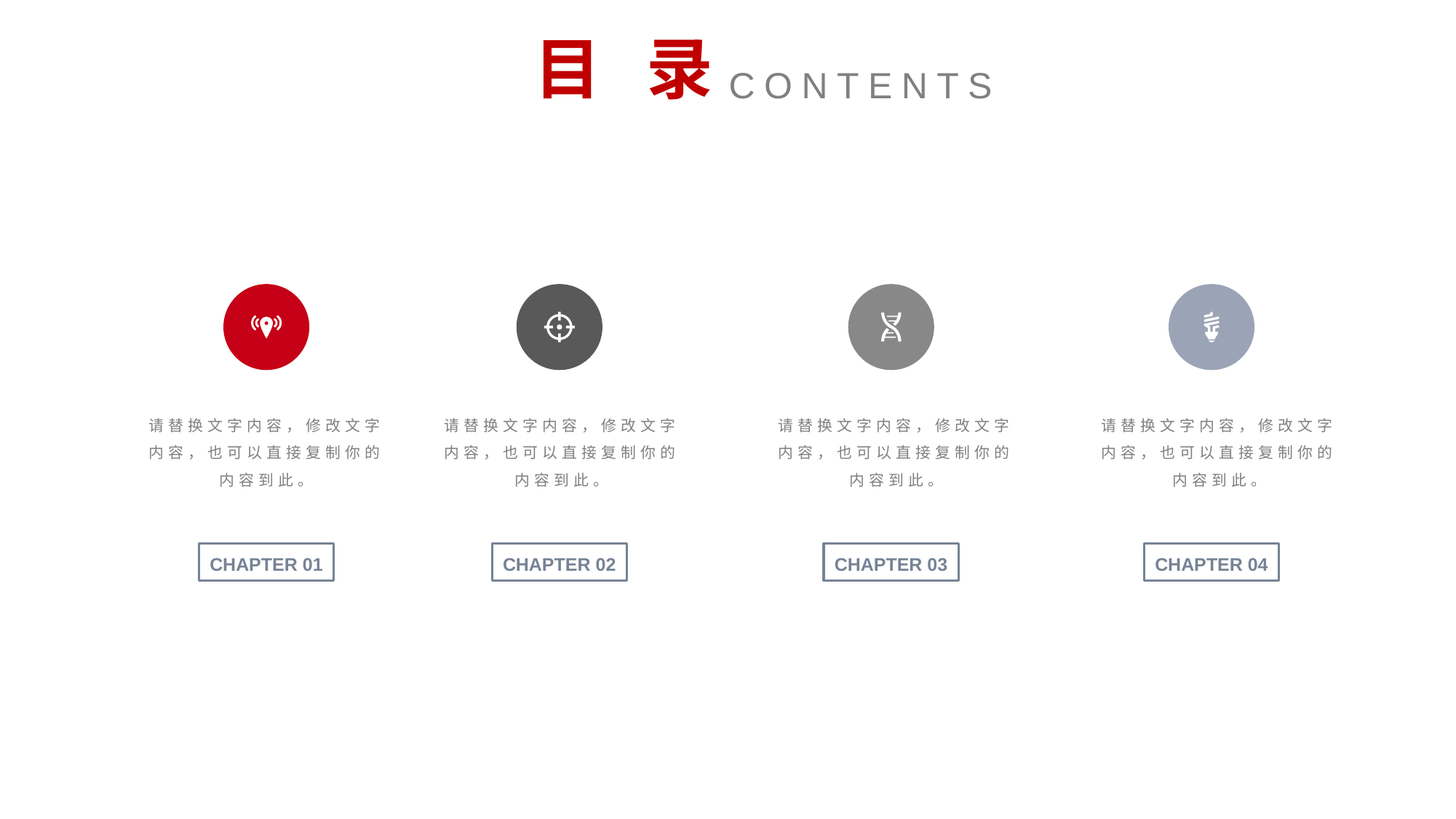

CONTENTS
目 录

CHAPTER 01

CHAPTER 02

CHAPTER 03

CHAPTER 04
请替换文字内容，修改文字内容，也可以直接复制你的内容到此。
请替换文字内容，修改文字内容，也可以直接复制你的内容到此。
请替换文字内容，修改文字内容，也可以直接复制你的内容到此。
请替换文字内容，修改文字内容，也可以直接复制你的内容到此。